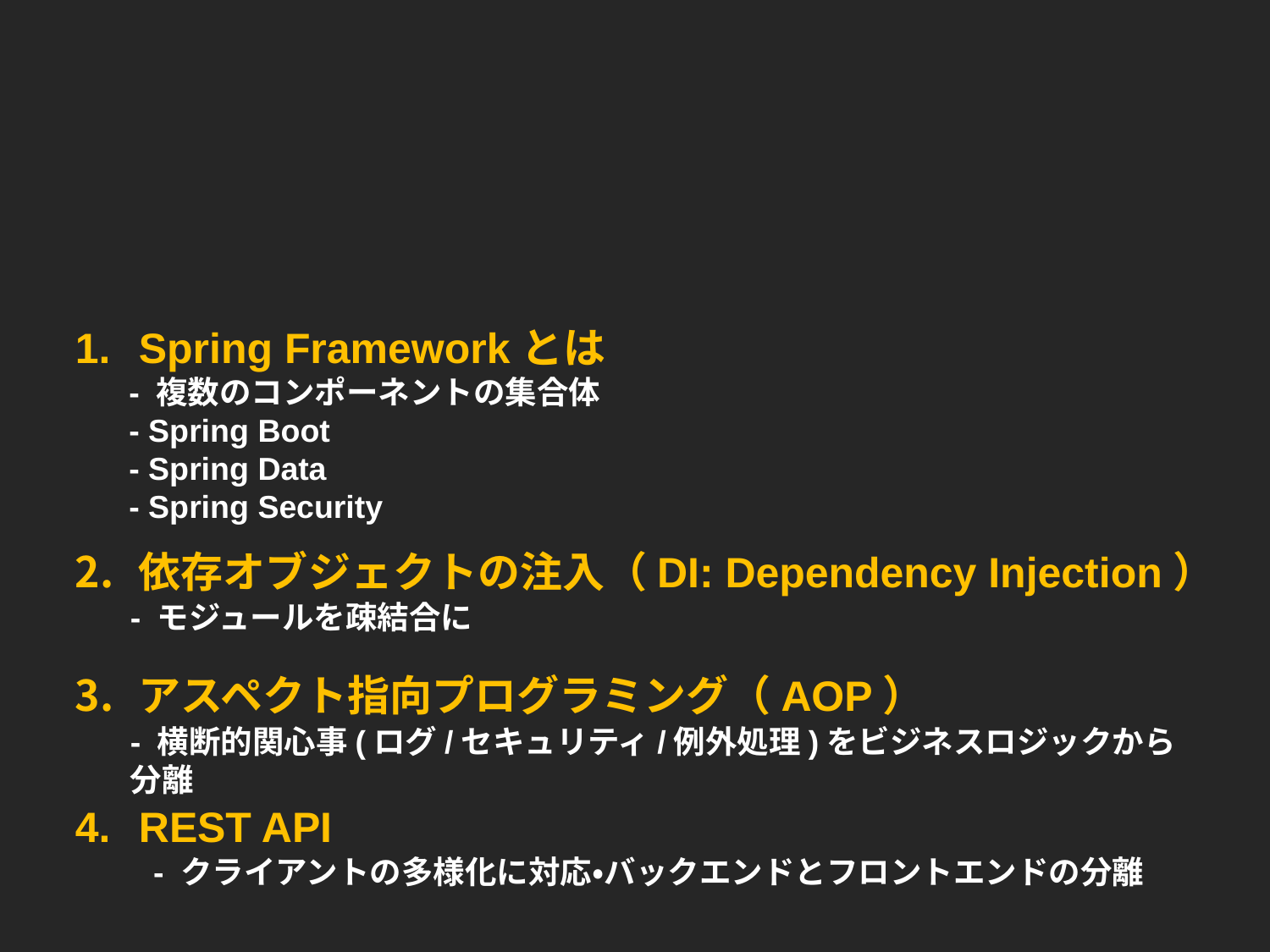

Spring Frameworkとは

依存オブジェクトの注入（DI: Dependency Injection）

アスペクト指向プログラミング（AOP）

REST API
- 複数のコンポーネントの集合体
- Spring Boot
- Spring Data
- Spring Security
- モジュールを疎結合に
- 横断的関心事(ログ/セキュリティ/例外処理)をビジネスロジックから分離
- クライアントの多様化に対応・バックエンドとフロントエンドの分離